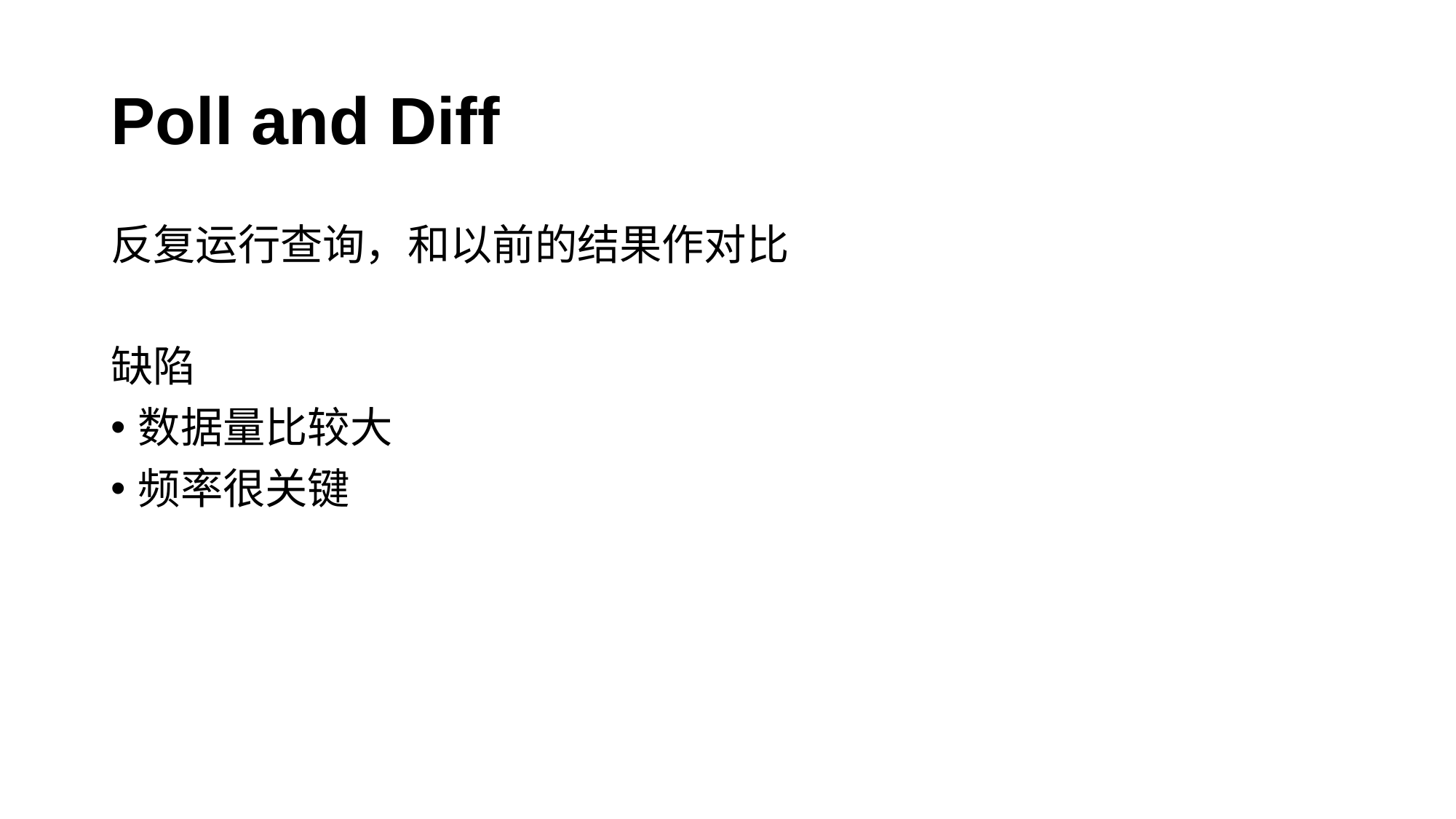

# Poll and Diff
反复运行查询，和以前的结果作对比

缺陷
数据量比较大
频率很关键